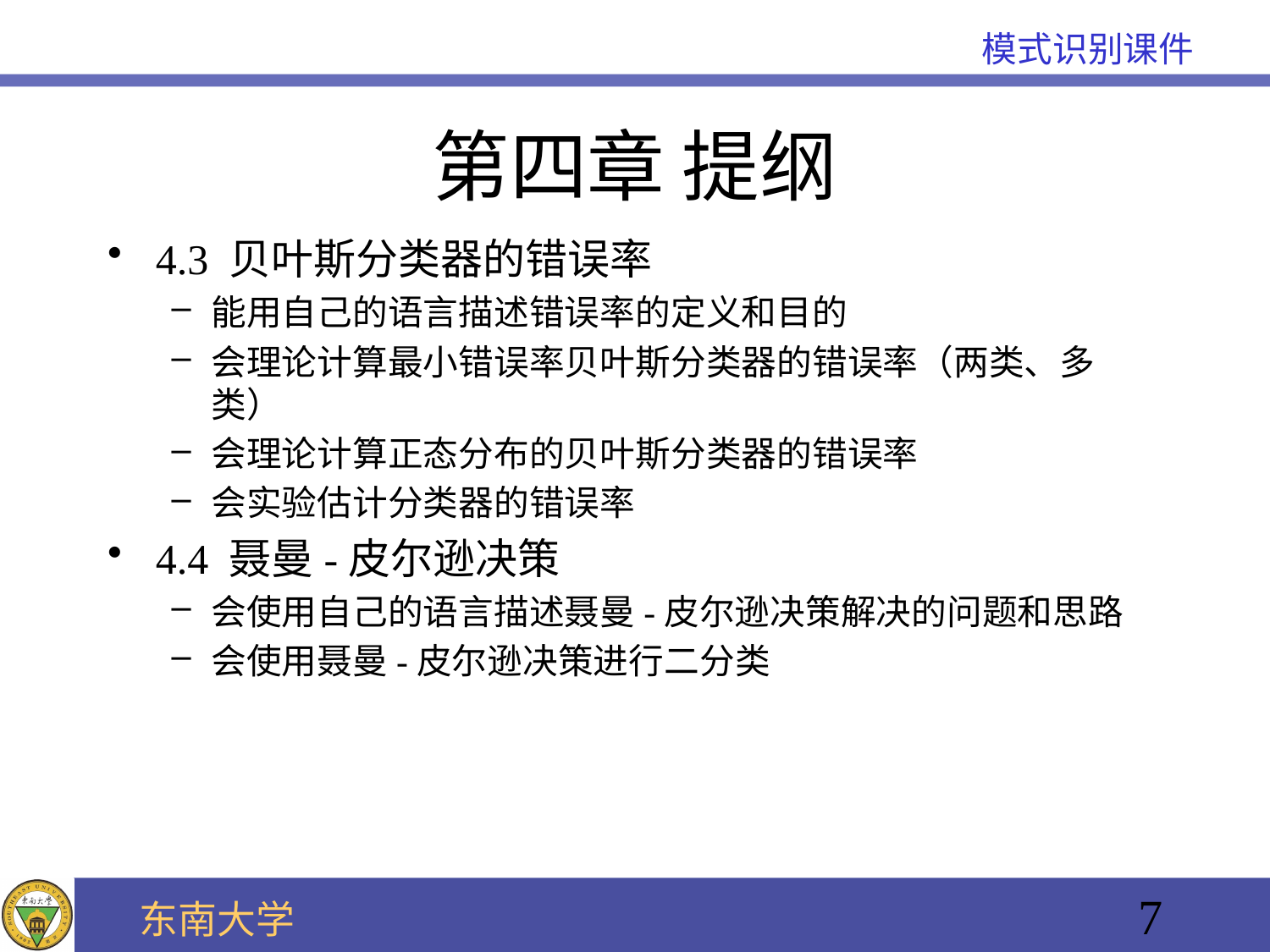

# 第四章 提纲
4.3 贝叶斯分类器的错误率
能用自己的语言描述错误率的定义和目的
会理论计算最小错误率贝叶斯分类器的错误率（两类、多类）
会理论计算正态分布的贝叶斯分类器的错误率
会实验估计分类器的错误率
4.4 聂曼-皮尔逊决策
会使用自己的语言描述聂曼-皮尔逊决策解决的问题和思路
会使用聂曼-皮尔逊决策进行二分类
7